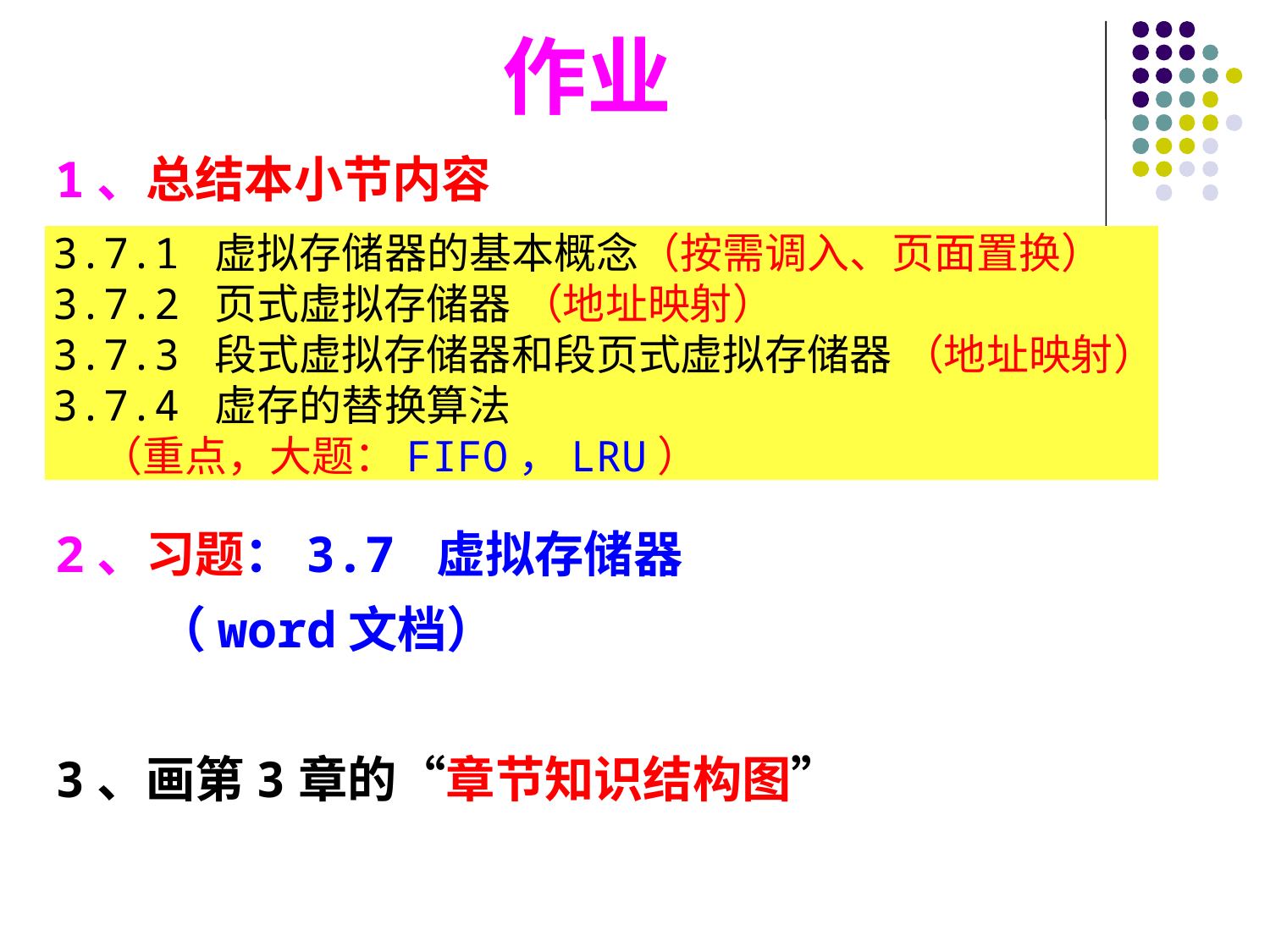

# 作业
1、总结本小节内容

2、习题：3.7 虚拟存储器
        （word文档）

3、画第3章的“章节知识结构图”
3.7.1 虚拟存储器的基本概念（按需调入、页面置换）
3.7.2 页式虚拟存储器 （地址映射）
3.7.3 段式虚拟存储器和段页式虚拟存储器 （地址映射）
3.7.4 虚存的替换算法
     （重点，大题：FIFO，LRU）